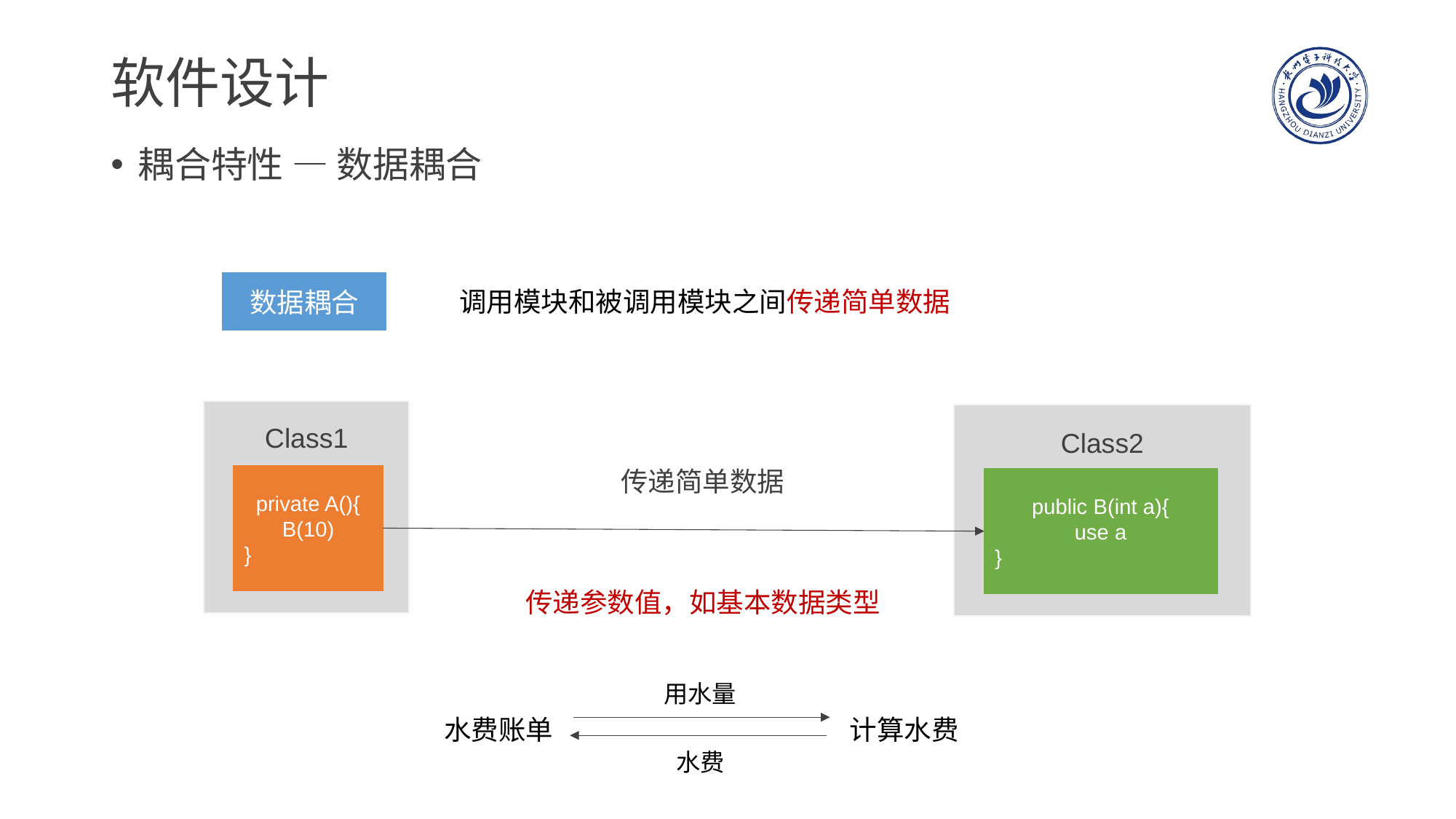

# 软件设计
耦合特性 — 数据耦合
数据耦合
调用模块和被调用模块之间传递简单数据

Class1
Class2
传递简单数据
private A(){
B(10)
}
public B(int a){
use a
}
传递参数值，如基本数据类型
用水量
水费账单
计算水费
水费